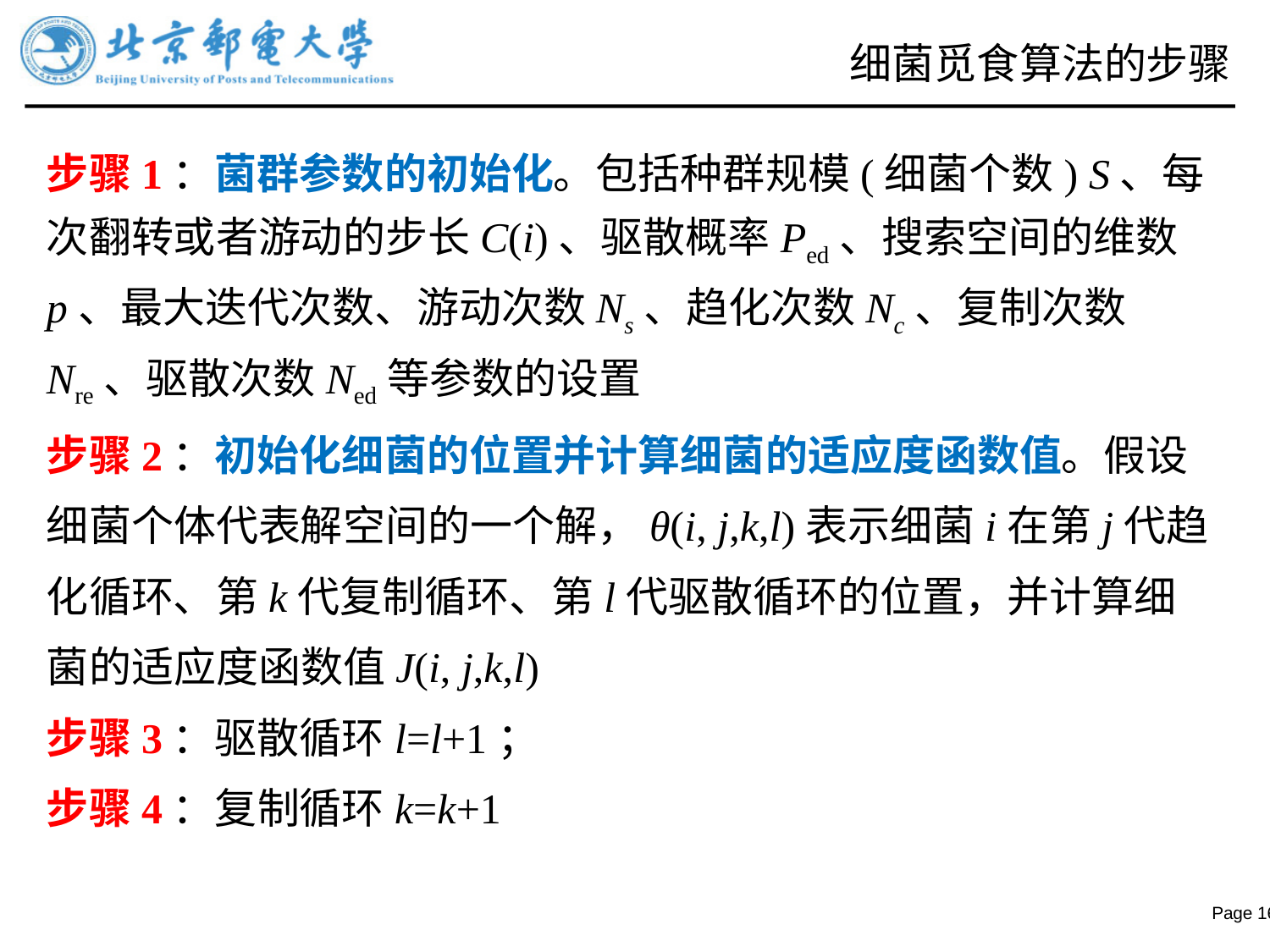

# 细菌觅食算法的步骤
步骤1：菌群参数的初始化。包括种群规模(细菌个数) S、每次翻转或者游动的步长C(i)、驱散概率Ped、搜索空间的维数p、最大迭代次数、游动次数Ns、趋化次数Nc、复制次数Nre、驱散次数Ned等参数的设置
步骤2：初始化细菌的位置并计算细菌的适应度函数值。假设细菌个体代表解空间的一个解，θ(i, j,k,l)表示细菌i在第j代趋化循环、第k代复制循环、第l代驱散循环的位置，并计算细菌的适应度函数值J(i, j,k,l)
步骤3：驱散循环l=l+1；
步骤4：复制循环k=k+1